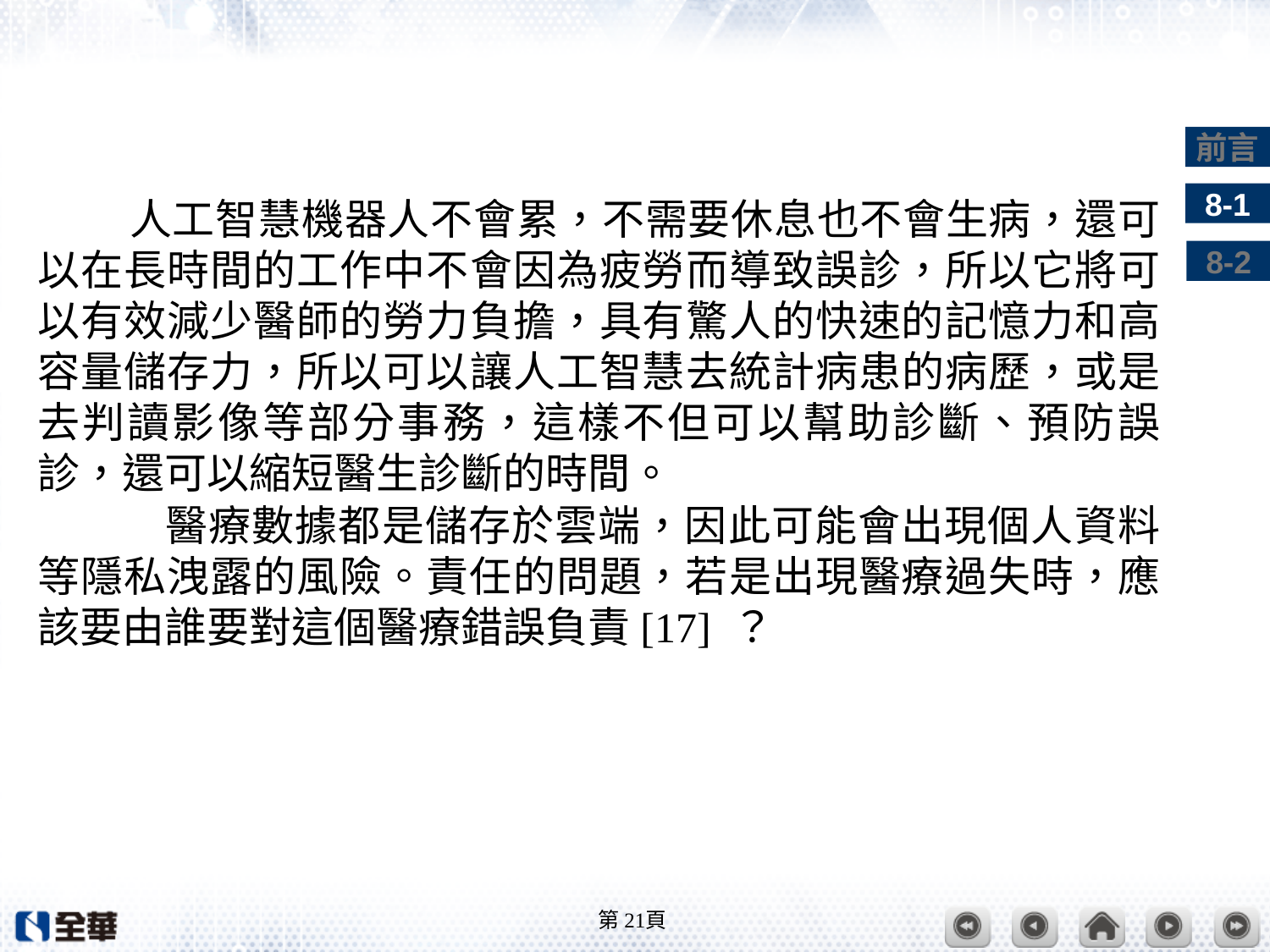

#
        人工智慧機器人不會累，不需要休息也不會生病，還可以在長時間的工作中不會因為疲勞而導致誤診，所以它將可以有效減少醫師的勞力負擔，具有驚人的快速的記憶力和高容量儲存力，所以可以讓人工智慧去統計病患的病歷，或是去判讀影像等部分事務，這樣不但可以幫助診斷、預防誤診，還可以縮短醫生診斷的時間。
	醫療數據都是儲存於雲端，因此可能會出現個人資料等隱私洩露的風險。責任的問題，若是出現醫療過失時，應該要由誰要對這個醫療錯誤負責[17] ？